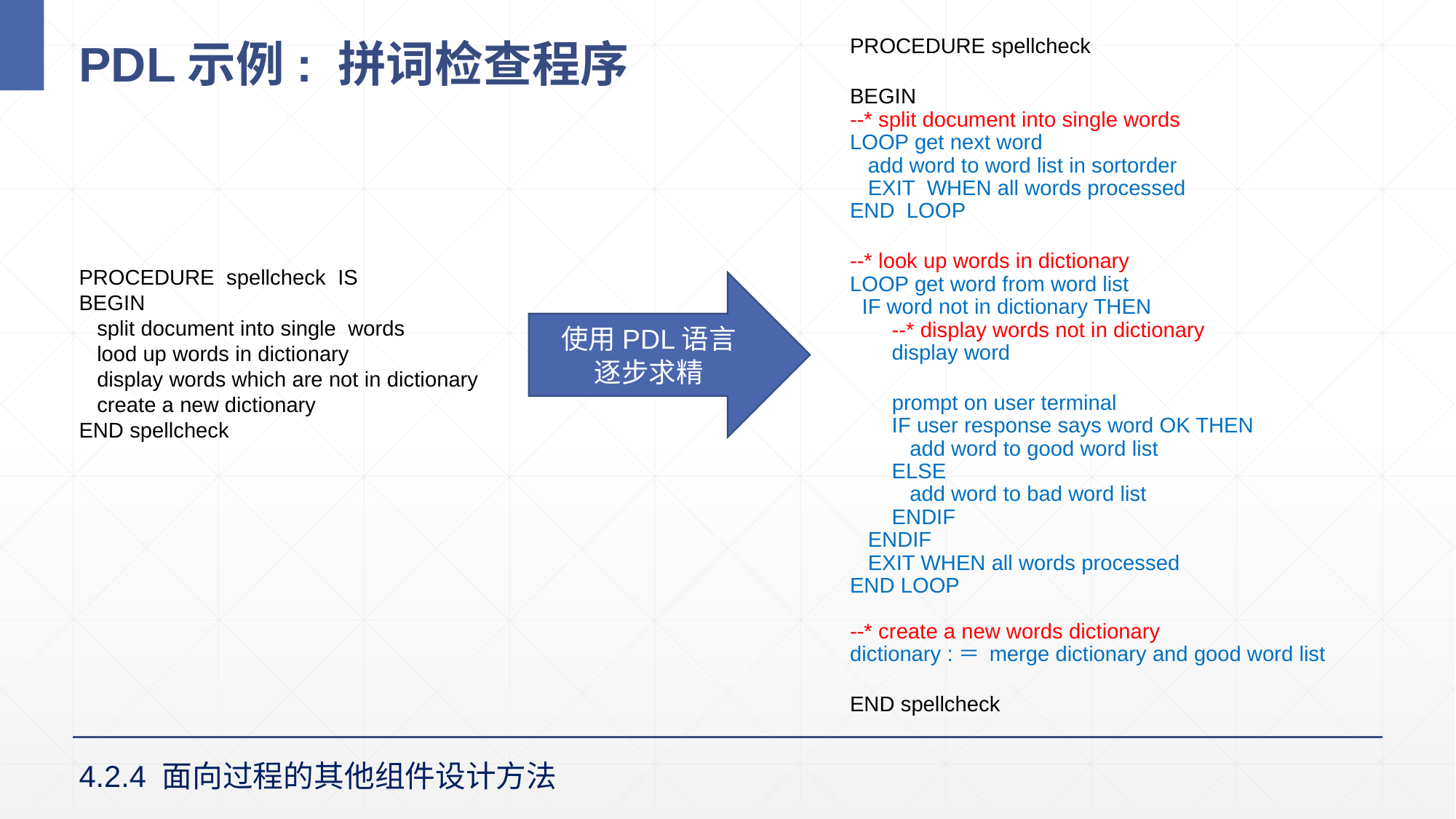

# PDL示例: 拼词检查程序
PROCEDURE spellcheck
BEGIN
--* split document into single words
LOOP get next word
   add word to word list in sortorder
   EXIT  WHEN all words processed
END  LOOP
--* look up words in dictionary
LOOP get word from word list
  IF word not in dictionary THEN
       --* display words not in dictionary
       display word
       prompt on user terminal
       IF user response says word OK THEN
          add word to good word list
       ELSE
          add word to bad word list
       ENDIF
   ENDIF
   EXIT WHEN all words processed
END LOOP
--* create a new words dictionary
dictionary :＝ merge dictionary and good word list
END spellcheck
PROCEDURE  spellcheck  IS
BEGIN
   split document into single  words
   lood up words in dictionary
   display words which are not in dictionary
   create a new dictionary
END spellcheck
使用PDL语言
逐步求精
4.2.4 面向过程的其他组件设计方法